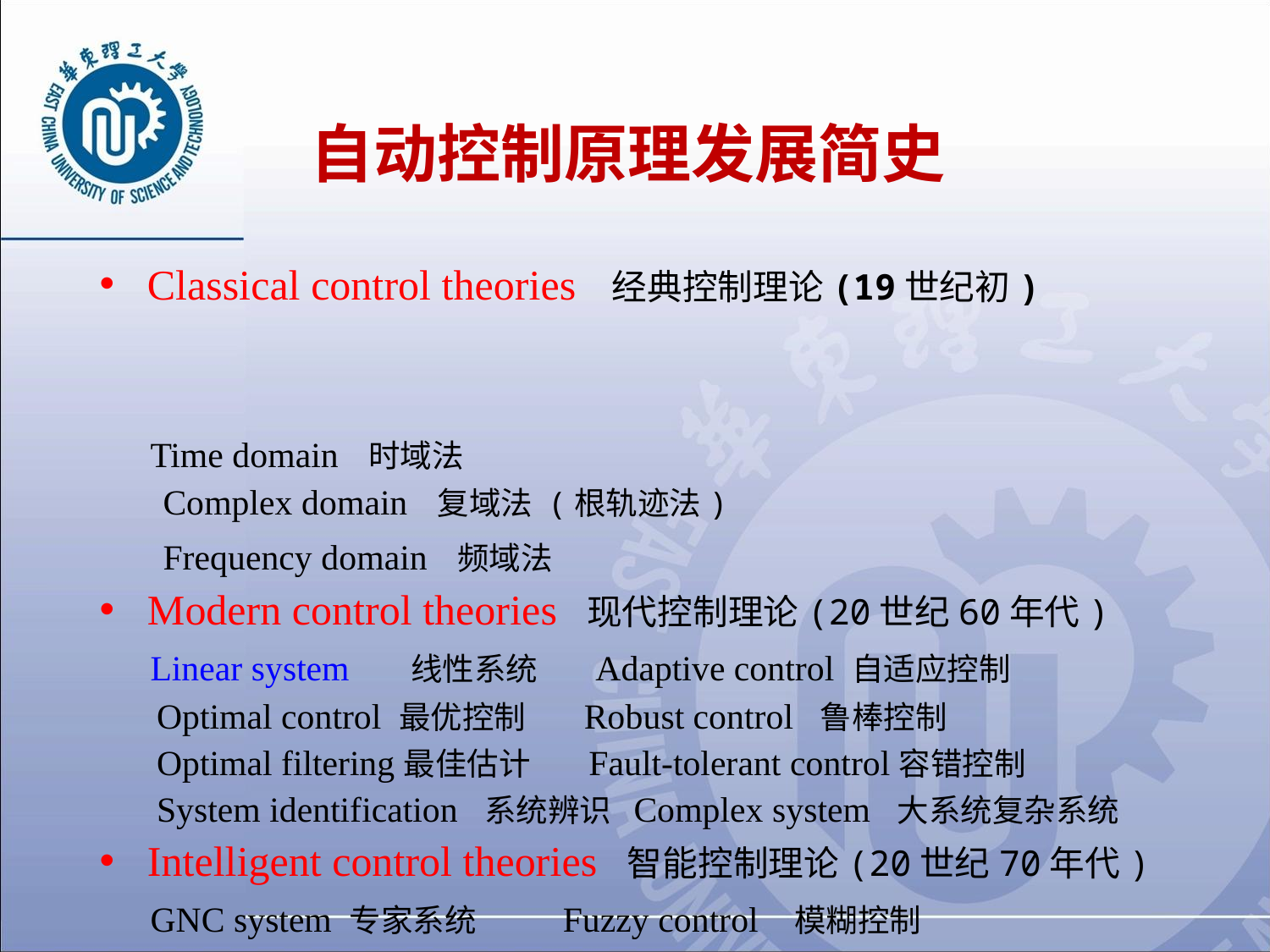

自动控制原理发展简史

Classical control theories 经典控制理论(19世纪初)
  Time domain 时域法
   Complex domain 复域法 (根轨迹法)
   Frequency domain 频域法
Modern control theories 现代控制理论(20世纪60年代)
  Linear system  线性系统     Adaptive control 自适应控制
   Optimal control 最优控制       Robust control 鲁棒控制
   Optimal filtering最佳估计       Fault-tolerant control容错控制
   System identification 系统辨识  Complex system 大系统复杂系统
Intelligent control theories 智能控制理论(20世纪70年代)
  GNC system 专家系统        Fuzzy control 模糊控制
  Neural network 神经网络      Generic algorithm 遗传算法